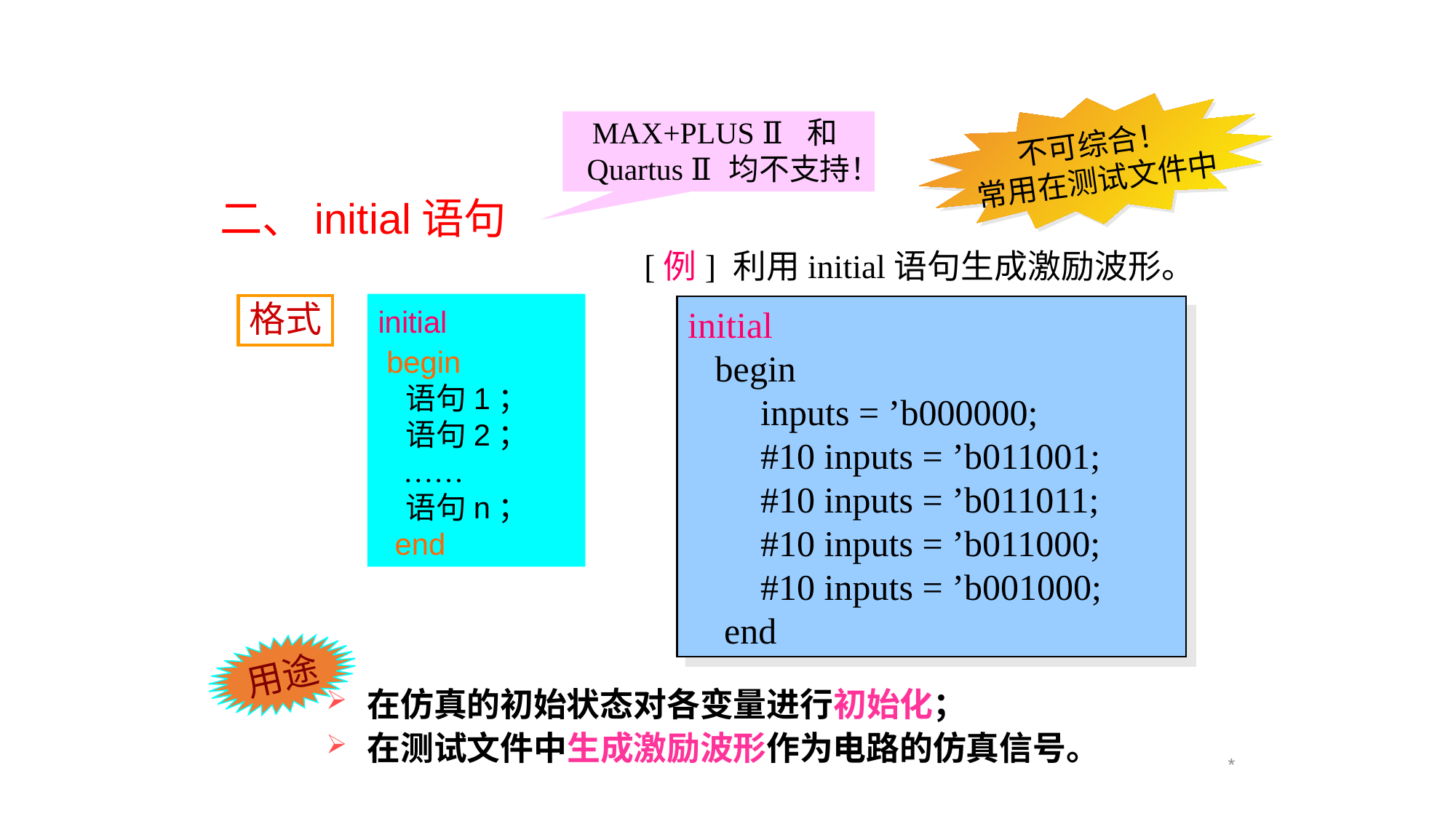

不可综合！
常用在测试文件中
MAX+PLUS Ⅱ 和Quartus Ⅱ均不支持！
二、initial语句
  [例] 利用initial语句生成激励波形。
initial
 begin
   语句1；
   语句2；
   ……
   语句n；
  end
格式
initial
   begin
        inputs = ’b000000;
        #10 inputs = ’b011001;
        #10 inputs = ’b011011;
        #10 inputs = ’b011000;
        #10 inputs = ’b001000;
    end
用途
在仿真的初始状态对各变量进行初始化；
在测试文件中生成激励波形作为电路的仿真信号。
*